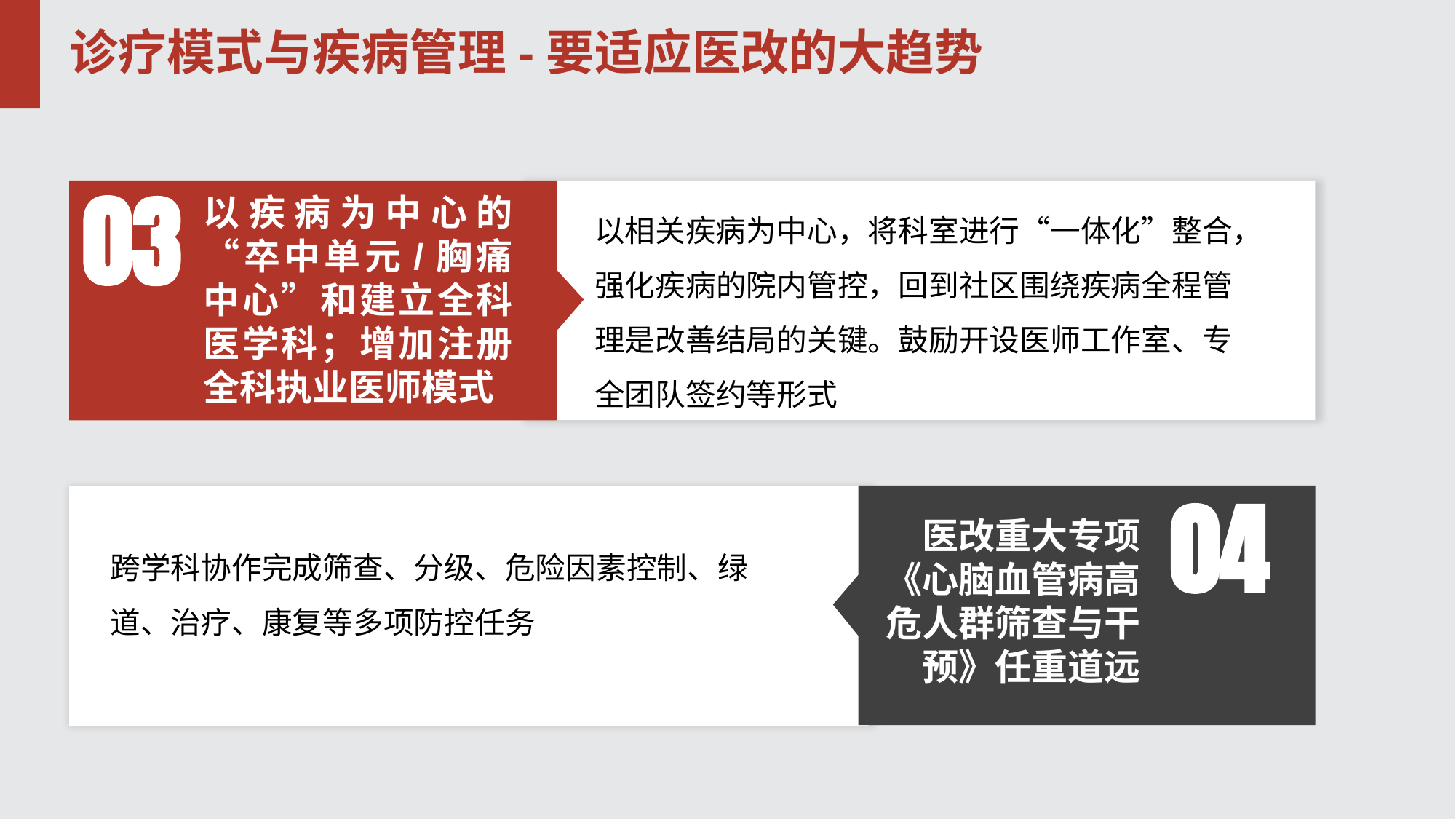

# 诊疗模式与疾病管理-要适应医改的大趋势

03

以疾病为中心的“卒中单元/胸痛中心”和建立全科医学科；增加注册全科执业医师模式
以相关疾病为中心，将科室进行“一体化”整合，强化疾病的院内管控，回到社区围绕疾病全程管理是改善结局的关键。鼓励开设医师工作室、专全团队签约等形式

04
医改重大专项《心脑血管病高危人群筛查与干预》任重道远
跨学科协作完成筛查、分级、危险因素控制、绿道、治疗、康复等多项防控任务